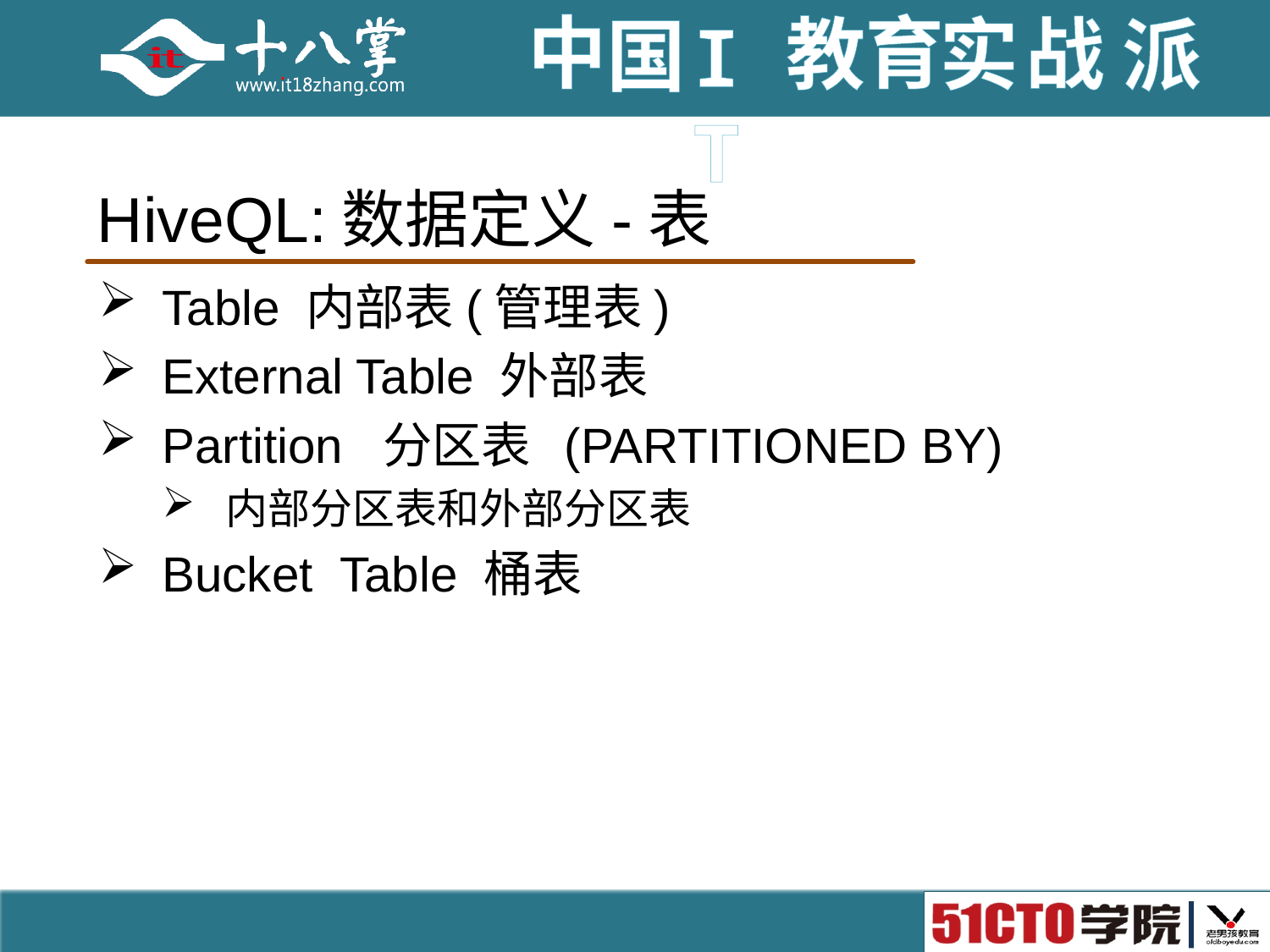

# HiveQL:数据定义-表
Table 内部表(管理表)
External Table 外部表
Partition  分区表  (PARTITIONED BY)
内部分区表和外部分区表
Bucket  Table 桶表